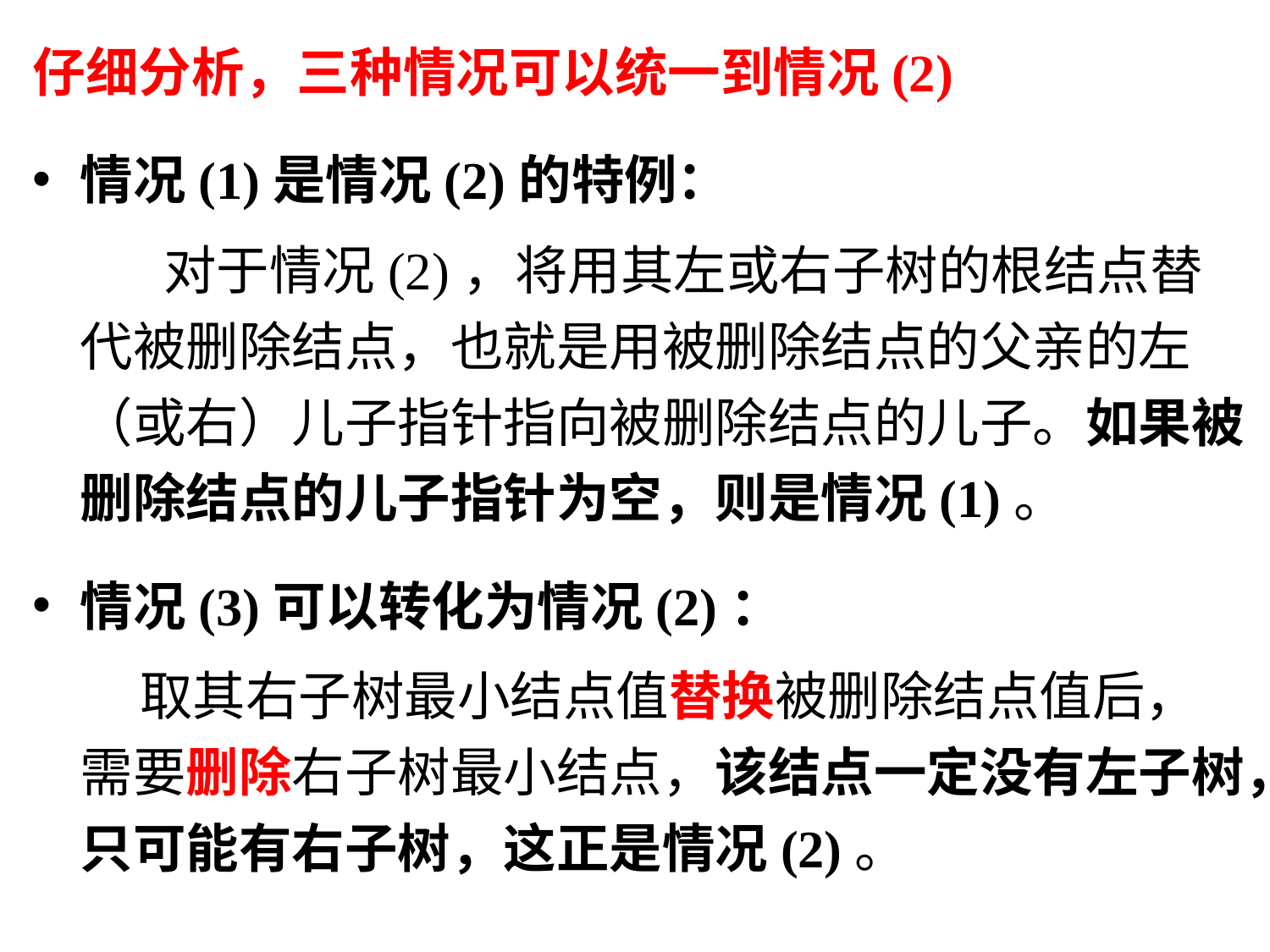

仔细分析，三种情况可以统一到情况(2)
情况(1)是情况(2)的特例：
          对于情况(2)，将用其左或右子树的根结点替代被删除结点，也就是用被删除结点的父亲的左（或右）儿子指针指向被删除结点的儿子。如果被删除结点的儿子指针为空，则是情况(1)。
情况(3)可以转化为情况(2)：
        取其右子树最小结点值替换被删除结点值后，需要删除右子树最小结点，该结点一定没有左子树，只可能有右子树，这正是情况(2)。